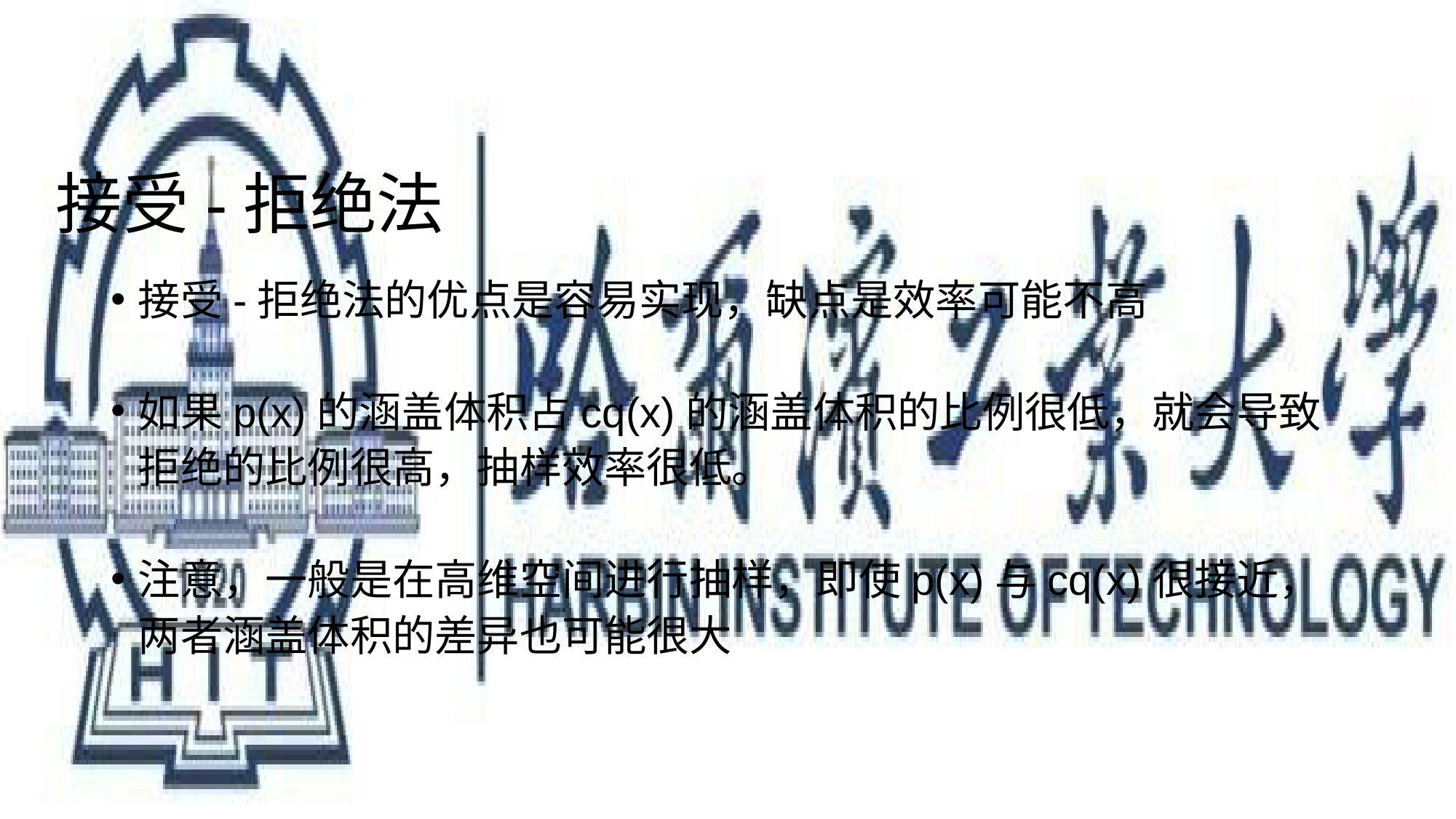

# 接受-拒绝法
接受-拒绝法的优点是容易实现，缺点是效率可能不高

如果p(x)的涵盖体积占cq(x)的涵盖体积的比例很低，就会导致拒绝的比例很高，抽样效率很低。

注意，一般是在高维空间进行抽样，即使p(x)与cq(x)很接近，两者涵盖体积的差异也可能很大